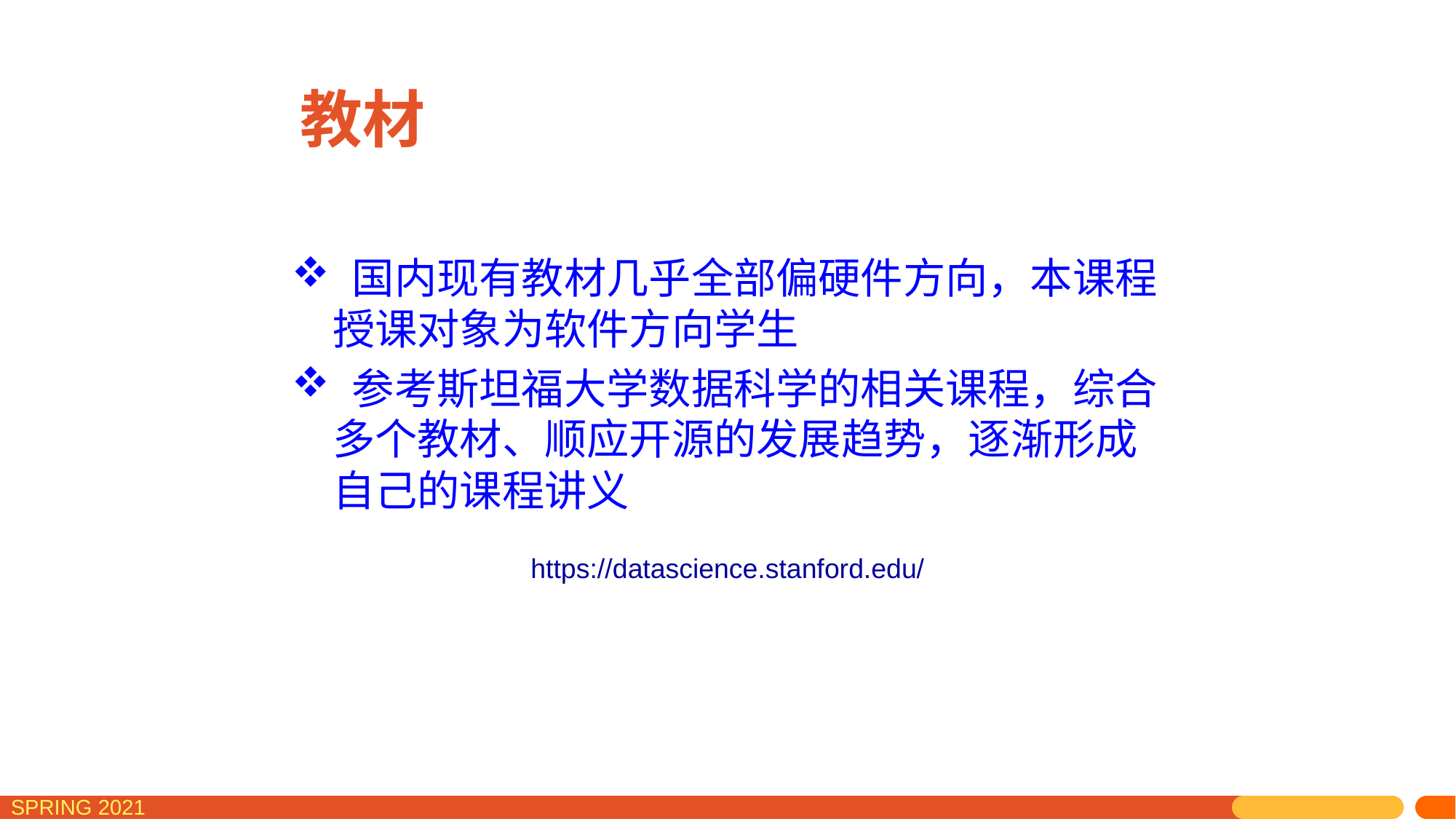

# 教材
 国内现有教材几乎全部偏硬件方向，本课程授课对象为软件方向学生
 参考斯坦福大学数据科学的相关课程，综合多个教材、顺应开源的发展趋势，逐渐形成自己的课程讲义
https://datascience.stanford.edu/